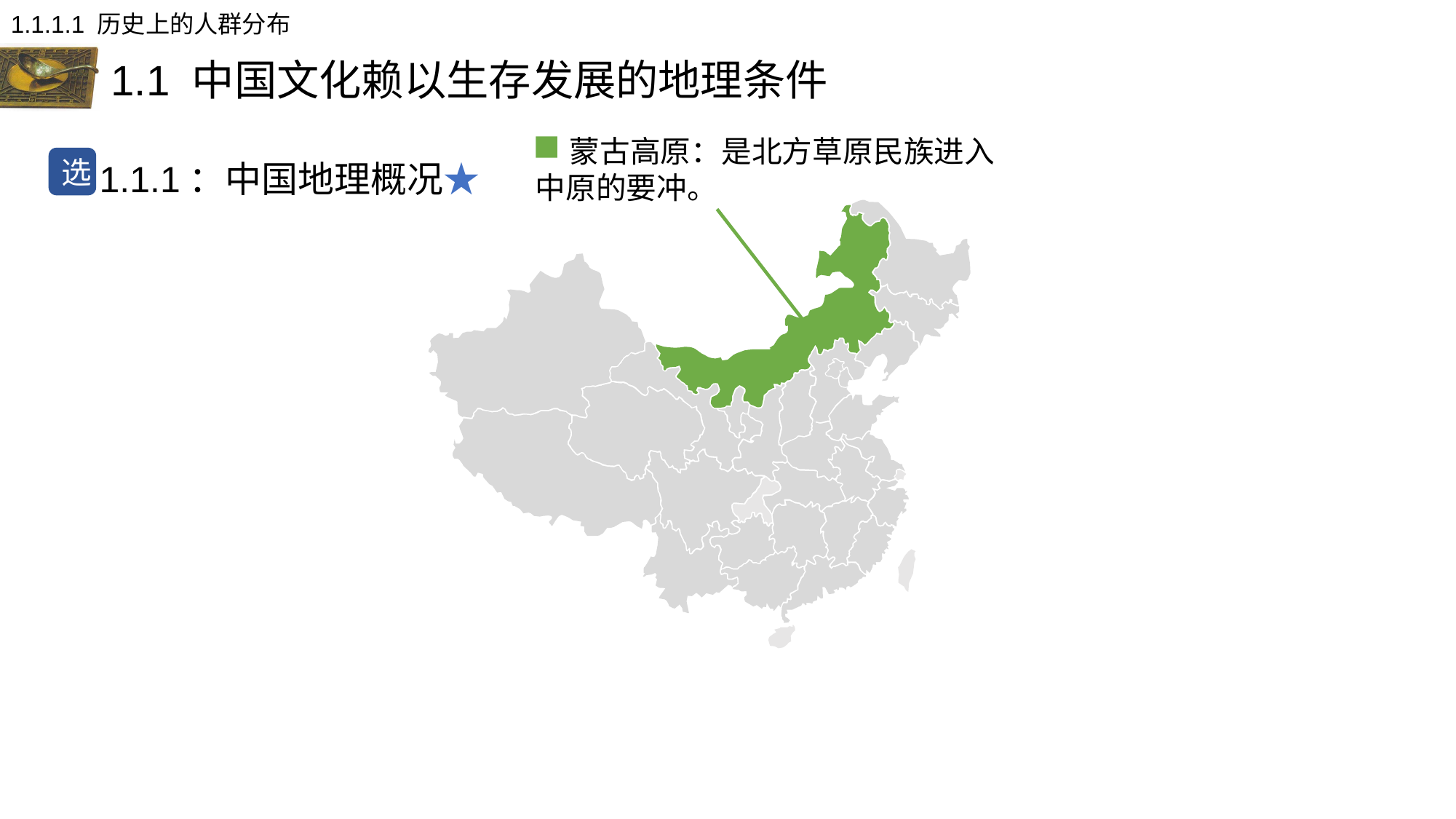

1.1.1.1 历史上的人群分布
# 1.1 中国文化赖以生存发展的地理条件
    蒙古高原：是北方草原民族进入中原的要冲。
1.1.1：中国地理概况★

选

13